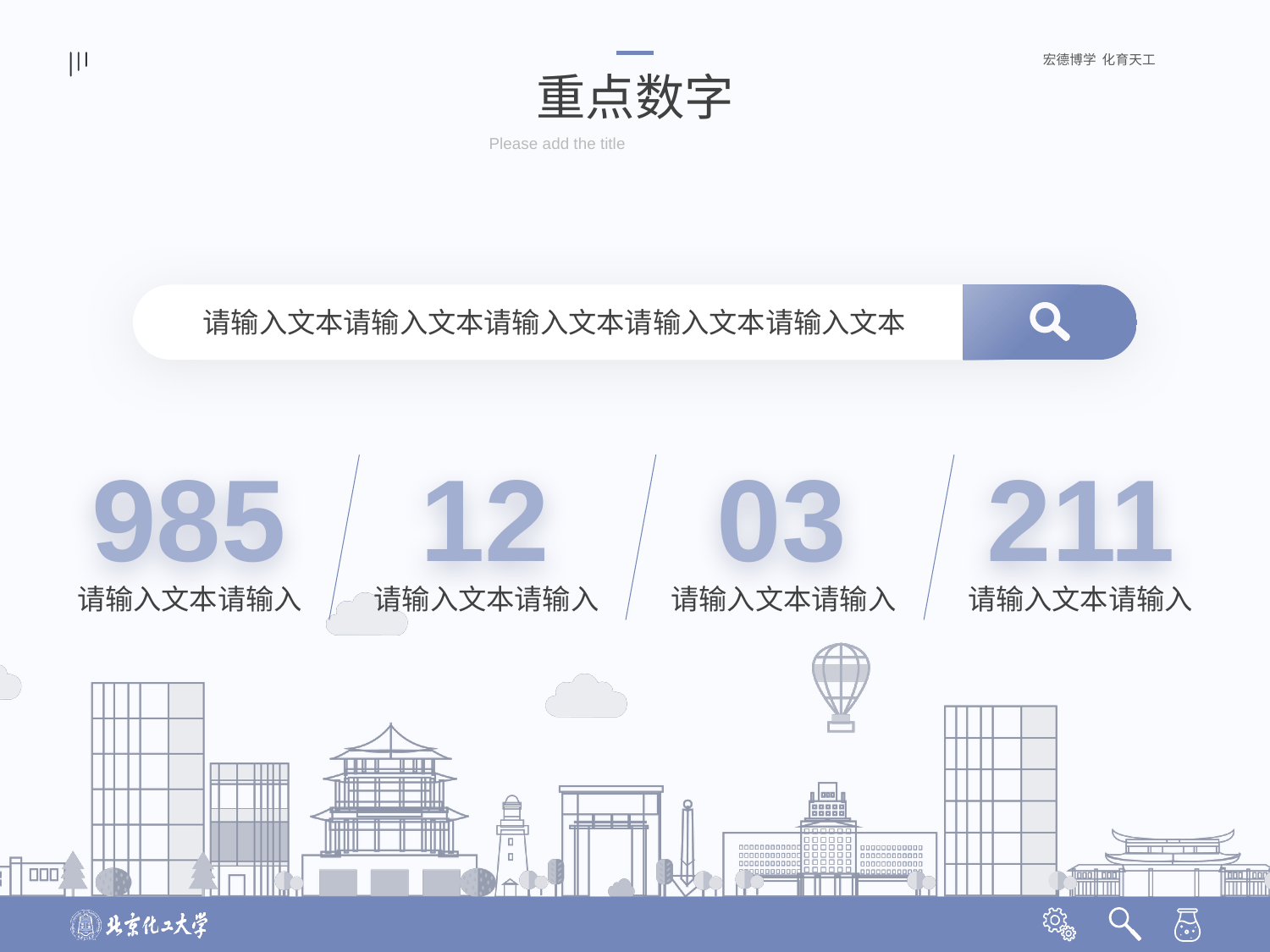

重点数字
Please add the title

请输入文本请输入文本请输入文本请输入文本请输入文本

985
请输入文本请输入
12
请输入文本请输入
03
请输入文本请输入
211
请输入文本请输入